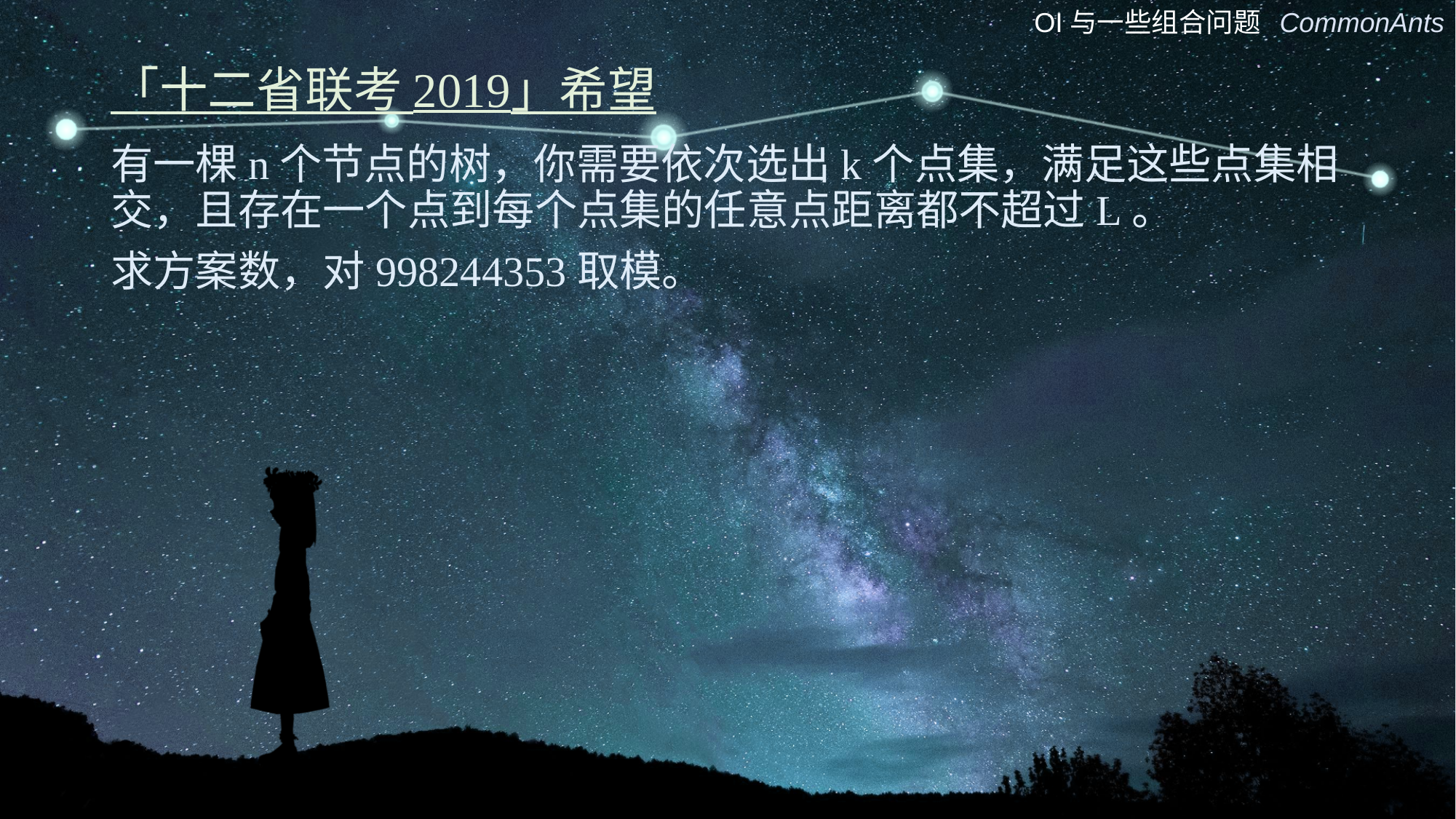

# 「十二省联考 2019」希望
有一棵n个节点的树，你需要依次选出k个点集，满足这些点集相交，且存在一个点到每个点集的任意点距离都不超过L。
求方案数，对998244353取模。